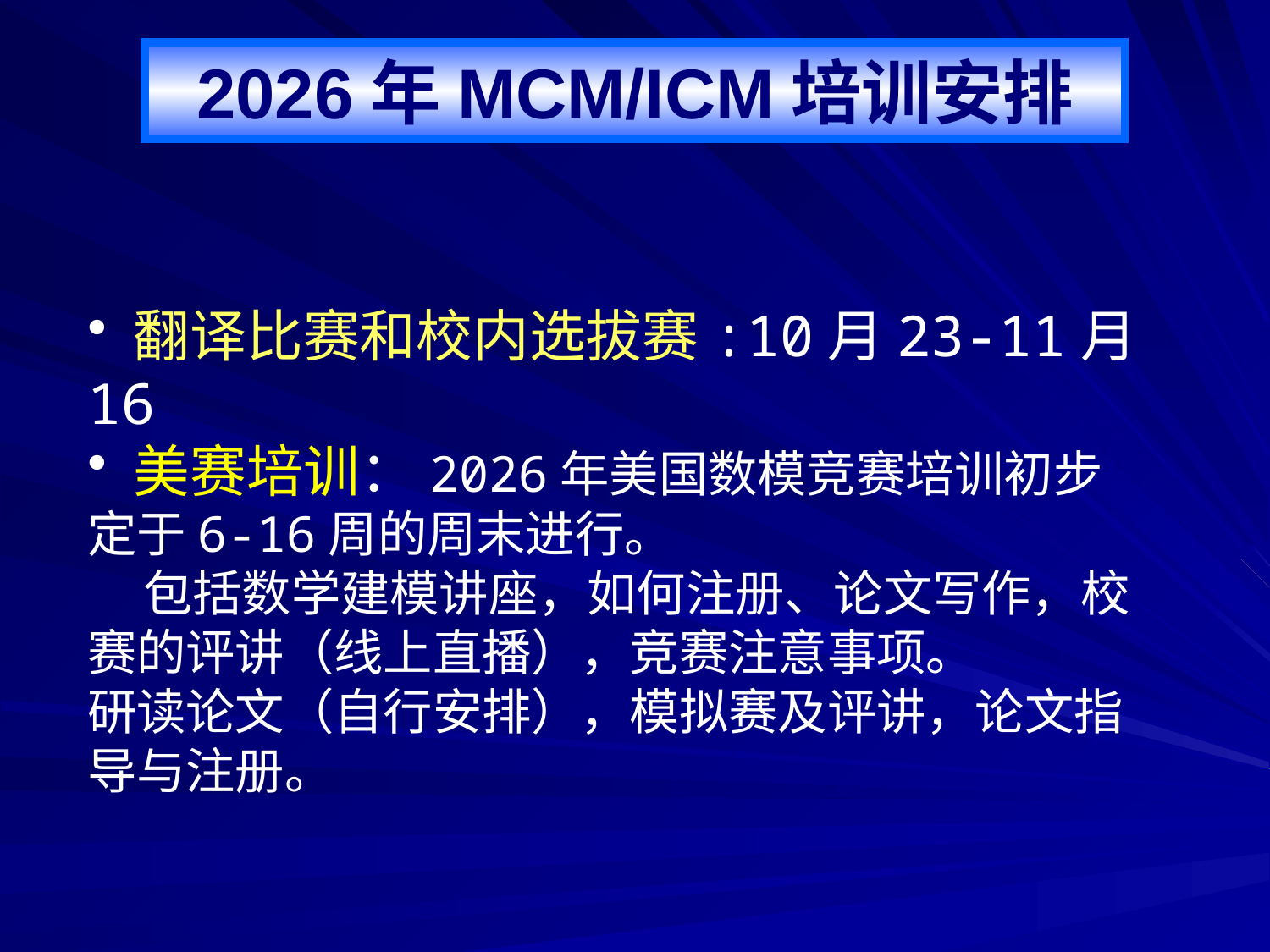

2026年MCM/ICM培训安排

 翻译比赛和校内选拔赛:10月23-11月16
 美赛培训：2026年美国数模竞赛培训初步定于6-16周的周末进行。
    包括数学建模讲座，如何注册、论文写作，校赛的评讲（线上直播），竞赛注意事项。
研读论文（自行安排），模拟赛及评讲，论文指导与注册。